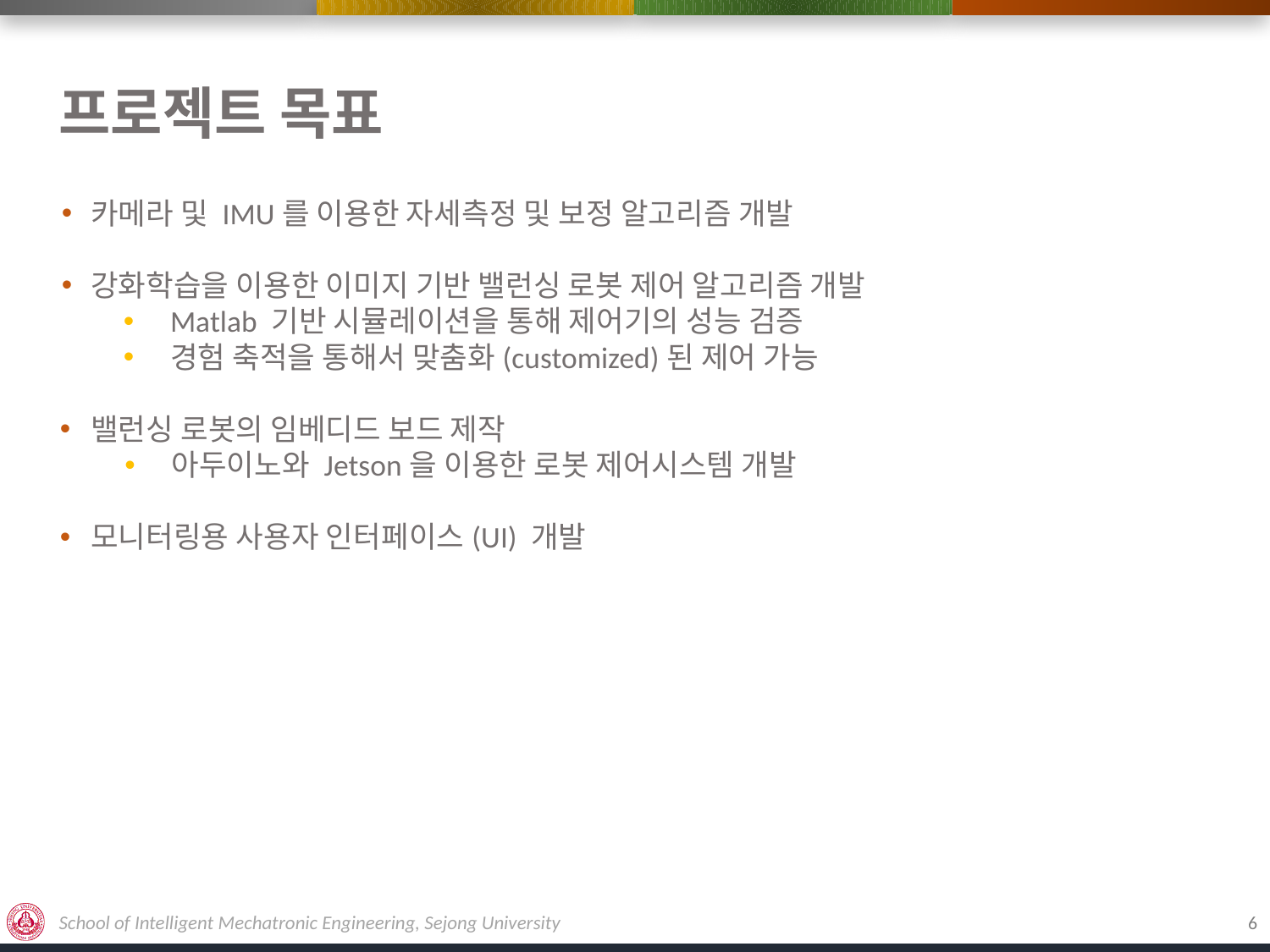

# 프로젝트 목표
카메라 및 IMU를 이용한 자세측정 및 보정 알고리즘 개발

강화학습을 이용한 이미지 기반 밸런싱 로봇 제어 알고리즘 개발
Matlab 기반 시뮬레이션을 통해 제어기의 성능 검증
경험 축적을 통해서 맞춤화(customized)된 제어 가능

밸런싱 로봇의 임베디드 보드 제작
아두이노와 Jetson을 이용한 로봇 제어시스템 개발

모니터링용 사용자 인터페이스(UI) 개발

6